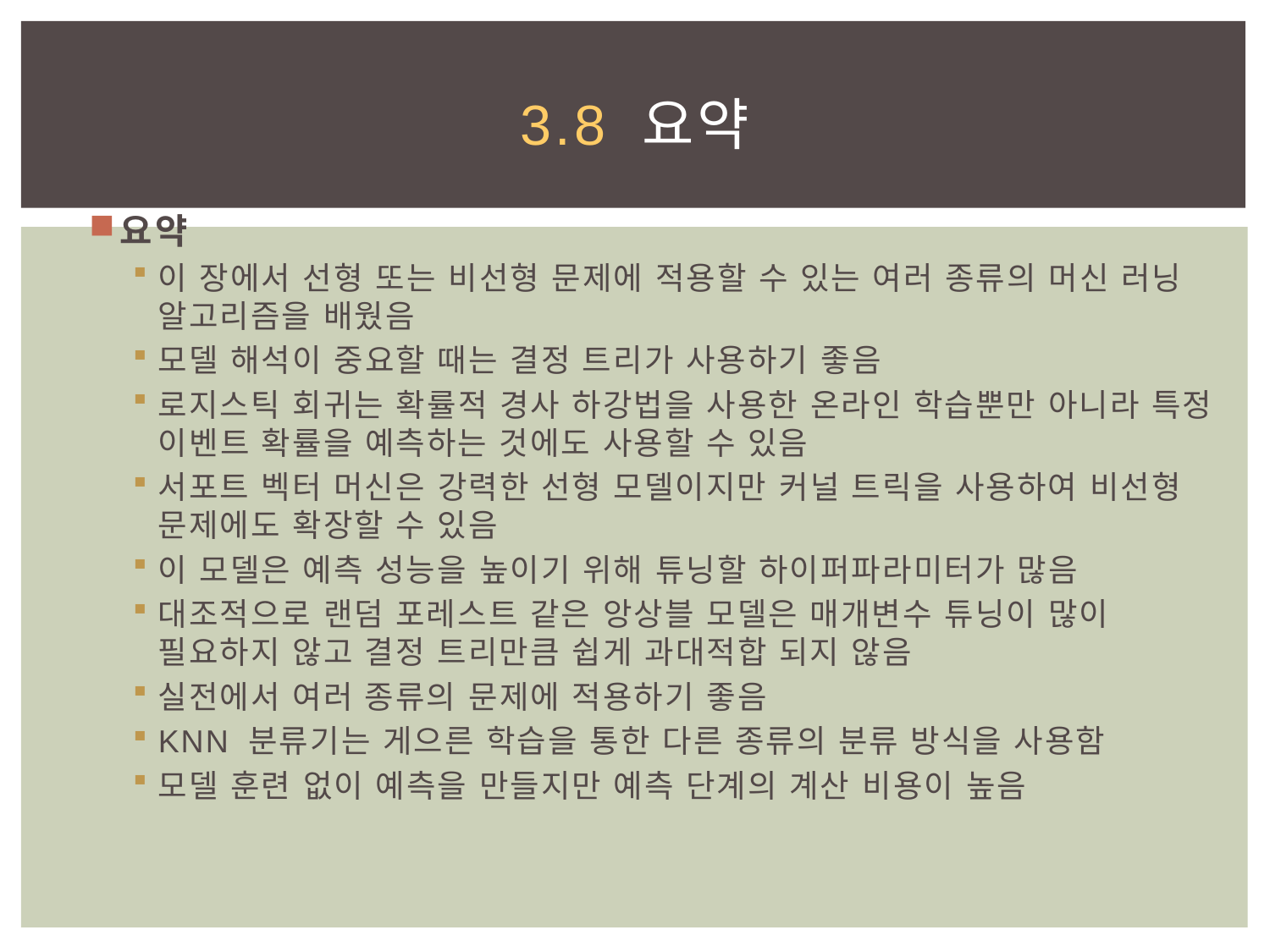

# 3.8 요약
요약
이 장에서 선형 또는 비선형 문제에 적용할 수 있는 여러 종류의 머신 러닝 알고리즘을 배웠음
모델 해석이 중요할 때는 결정 트리가 사용하기 좋음
로지스틱 회귀는 확률적 경사 하강법을 사용한 온라인 학습뿐만 아니라 특정 이벤트 확률을 예측하는 것에도 사용할 수 있음
서포트 벡터 머신은 강력한 선형 모델이지만 커널 트릭을 사용하여 비선형 문제에도 확장할 수 있음
이 모델은 예측 성능을 높이기 위해 튜닝할 하이퍼파라미터가 많음
대조적으로 랜덤 포레스트 같은 앙상블 모델은 매개변수 튜닝이 많이 필요하지 않고 결정 트리만큼 쉽게 과대적합 되지 않음
실전에서 여러 종류의 문제에 적용하기 좋음
KNN 분류기는 게으른 학습을 통한 다른 종류의 분류 방식을 사용함
모델 훈련 없이 예측을 만들지만 예측 단계의 계산 비용이 높음